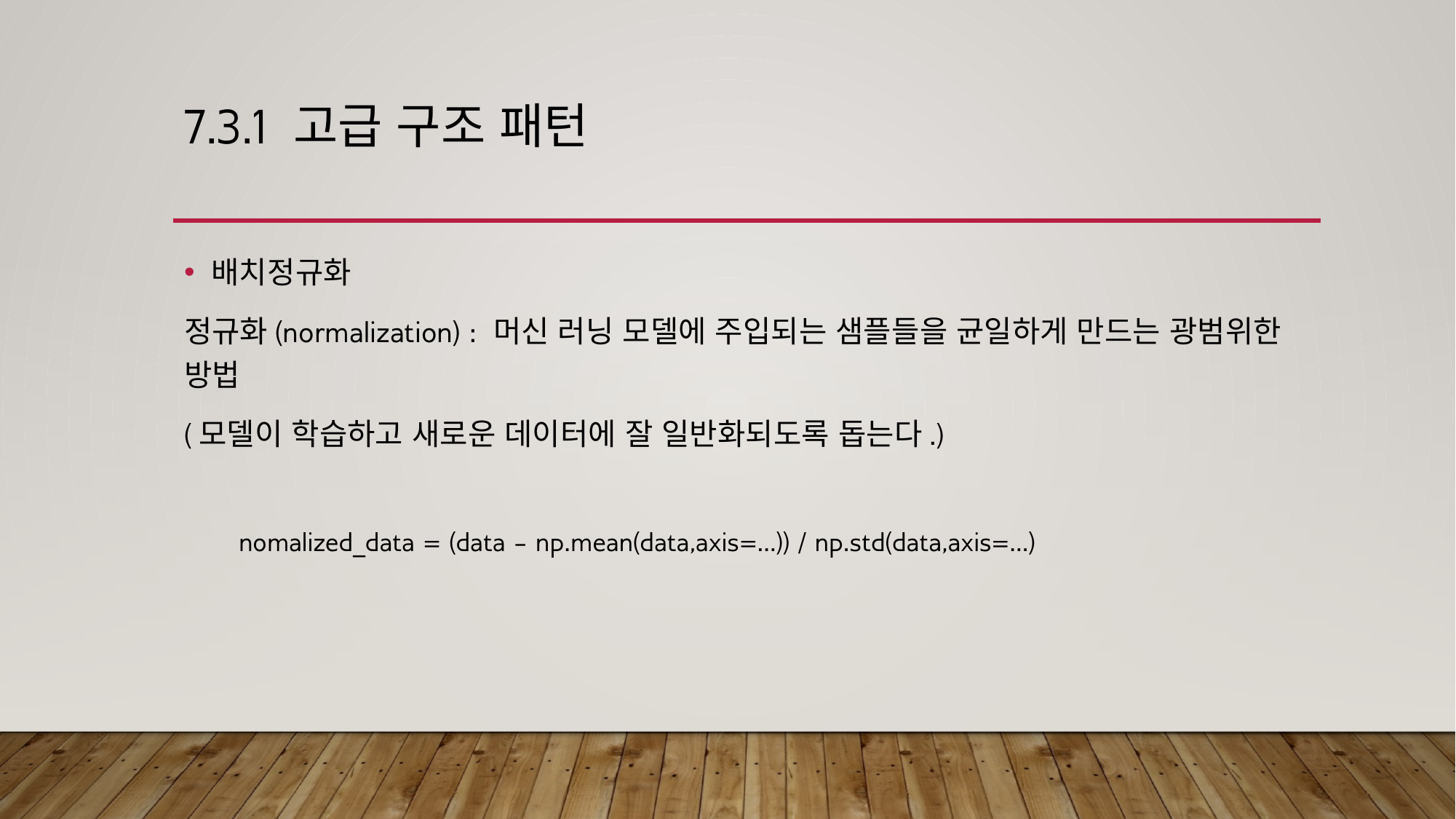

# 7.3.1 고급 구조 패턴
배치정규화
정규화(normalization) : 머신 러닝 모델에 주입되는 샘플들을 균일하게 만드는 광범위한 방법
(모델이 학습하고 새로운 데이터에 잘 일반화되도록 돕는다.)

nomalized_data = (data – np.mean(data,axis=…)) / np.std(data,axis=…)